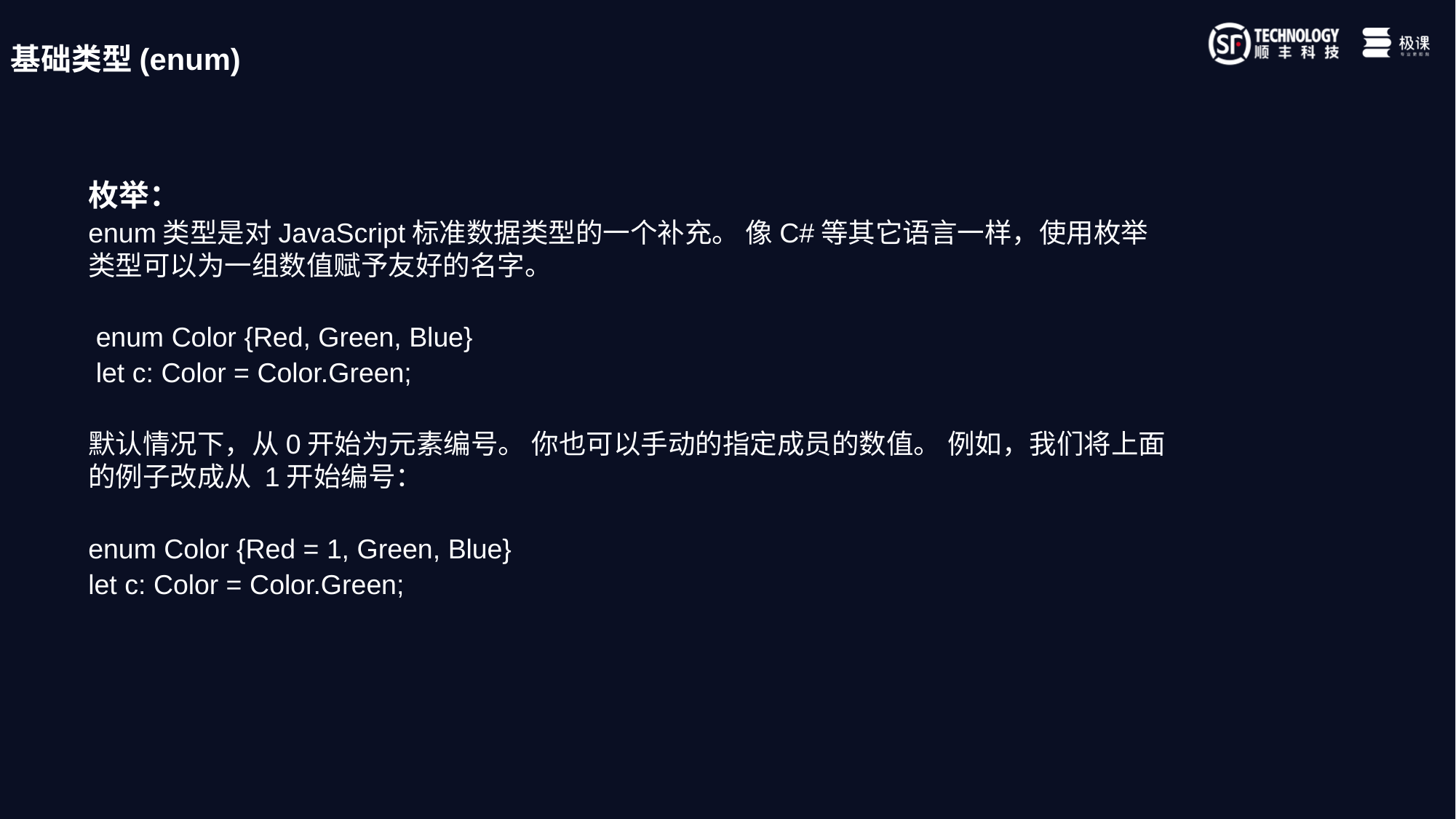

基础类型(enum)
枚举：
enum类型是对JavaScript标准数据类型的一个补充。 像C#等其它语言一样，使用枚举类型可以为一组数值赋予友好的名字。

 enum Color {Red, Green, Blue}
 let c: Color = Color.Green;

默认情况下，从0开始为元素编号。 你也可以手动的指定成员的数值。 例如，我们将上面的例子改成从 1开始编号：

enum Color {Red = 1, Green, Blue}
let c: Color = Color.Green;